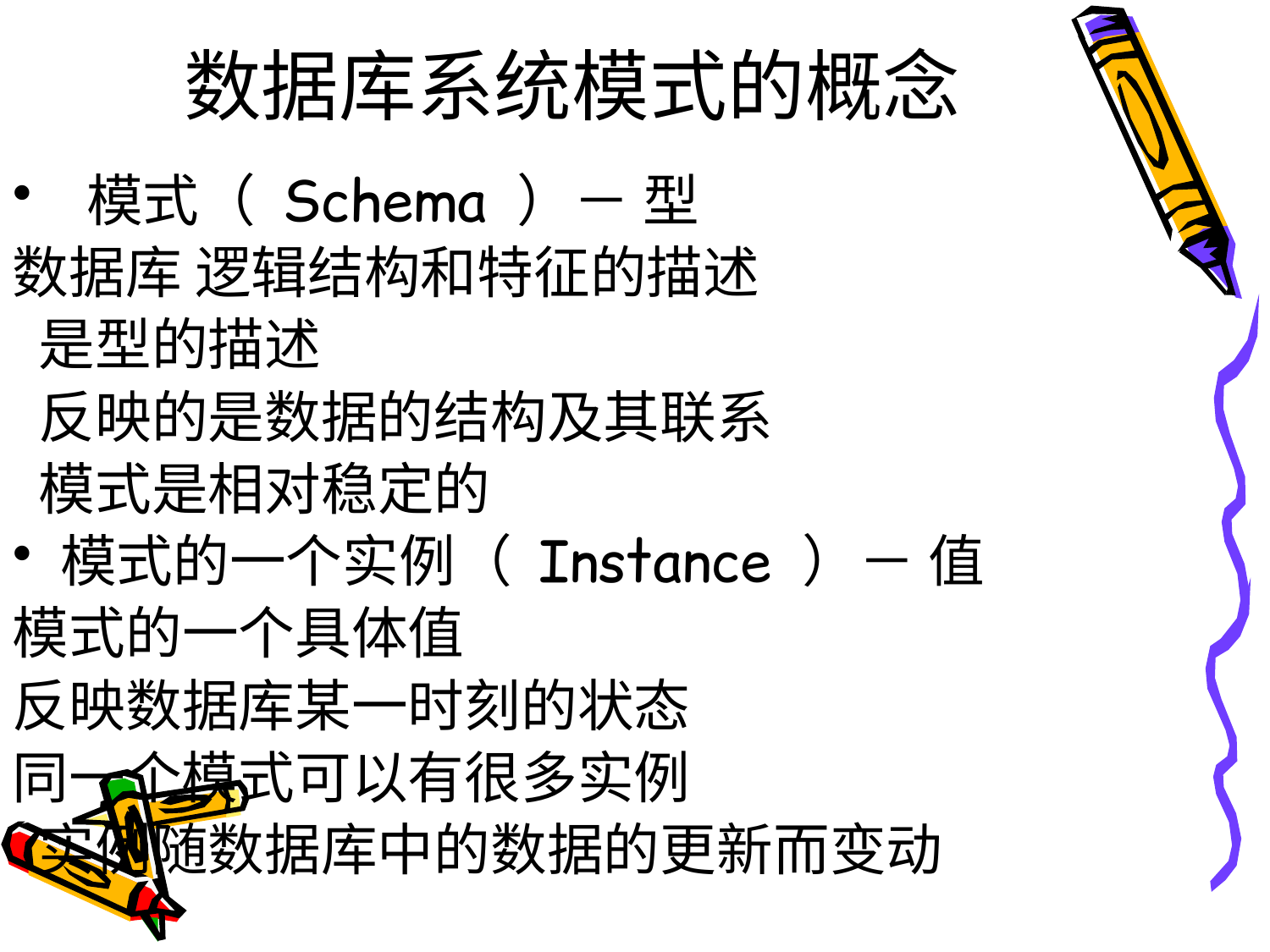

# 数据库系统模式的概念
 模式（ Schema ）－ 型
数据库 逻辑结构和特征的描述
 是型的描述
 反映的是数据的结构及其联系
 模式是相对稳定的
模式的一个实例（ Instance ）－ 值
模式的一个具体值
反映数据库某一时刻的状态
同一个模式可以有很多实例
 实例随数据库中的数据的更新而变动